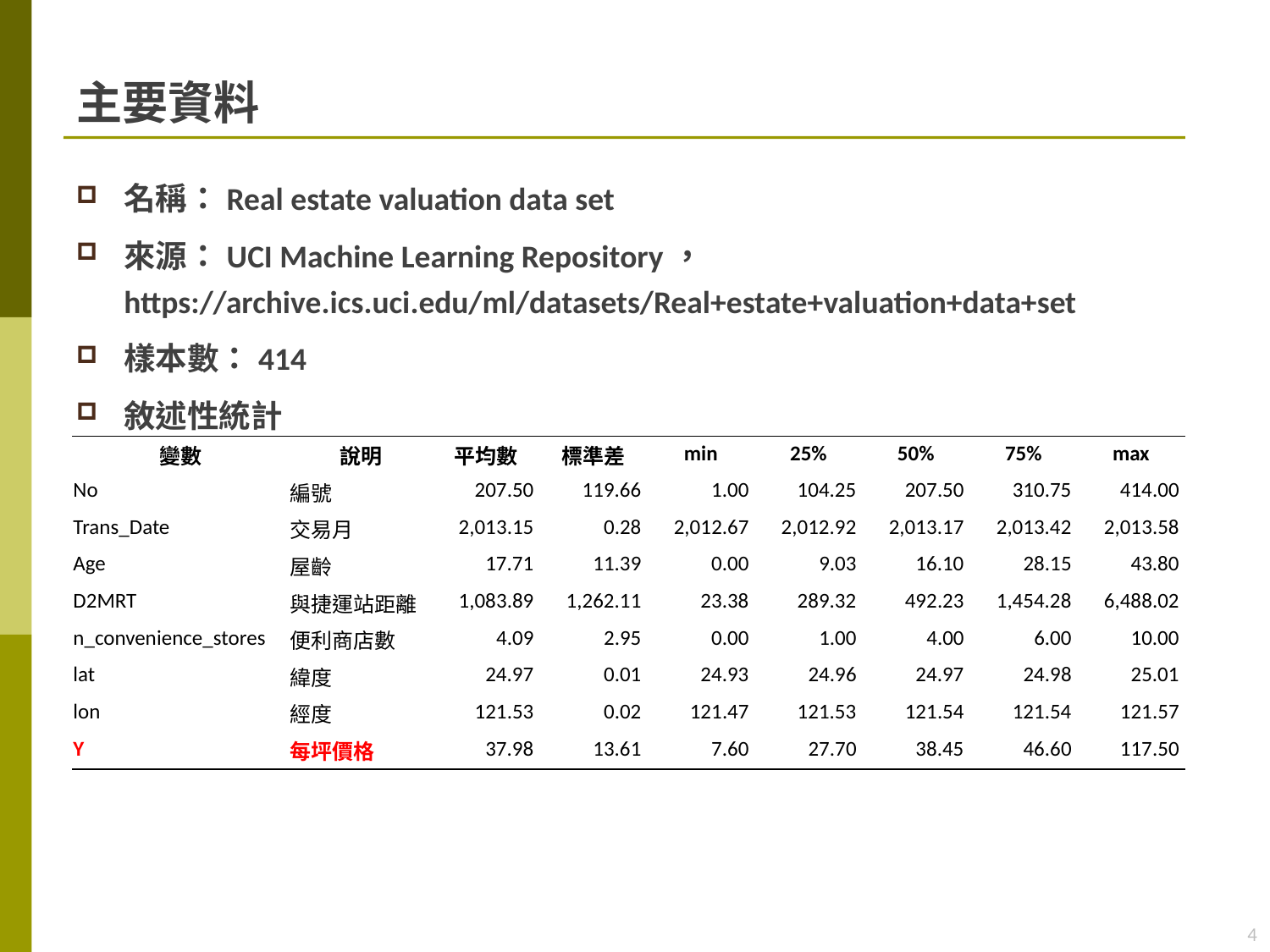

# 主要資料
名稱：Real estate valuation data set
來源：UCI Machine Learning Repository，	https://archive.ics.uci.edu/ml/datasets/Real+estate+valuation+data+set
樣本數：414
敘述性統計

| 變數 | 說明 | 平均數 | 標準差 | min | 25% | 50% | 75% | max |
| --- | --- | --- | --- | --- | --- | --- | --- | --- |
| No | 編號 | 207.50 | 119.66 | 1.00 | 104.25 | 207.50 | 310.75 | 414.00 |
| Trans\_Date | 交易月 | 2,013.15 | 0.28 | 2,012.67 | 2,012.92 | 2,013.17 | 2,013.42 | 2,013.58 |
| Age | 屋齡 | 17.71 | 11.39 | 0.00 | 9.03 | 16.10 | 28.15 | 43.80 |
| D2MRT | 與捷運站距離 | 1,083.89 | 1,262.11 | 23.38 | 289.32 | 492.23 | 1,454.28 | 6,488.02 |
| n\_convenience\_stores | 便利商店數 | 4.09 | 2.95 | 0.00 | 1.00 | 4.00 | 6.00 | 10.00 |
| lat | 緯度 | 24.97 | 0.01 | 24.93 | 24.96 | 24.97 | 24.98 | 25.01 |
| lon | 經度 | 121.53 | 0.02 | 121.47 | 121.53 | 121.54 | 121.54 | 121.57 |
| Y | 每坪價格 | 37.98 | 13.61 | 7.60 | 27.70 | 38.45 | 46.60 | 117.50 |
4